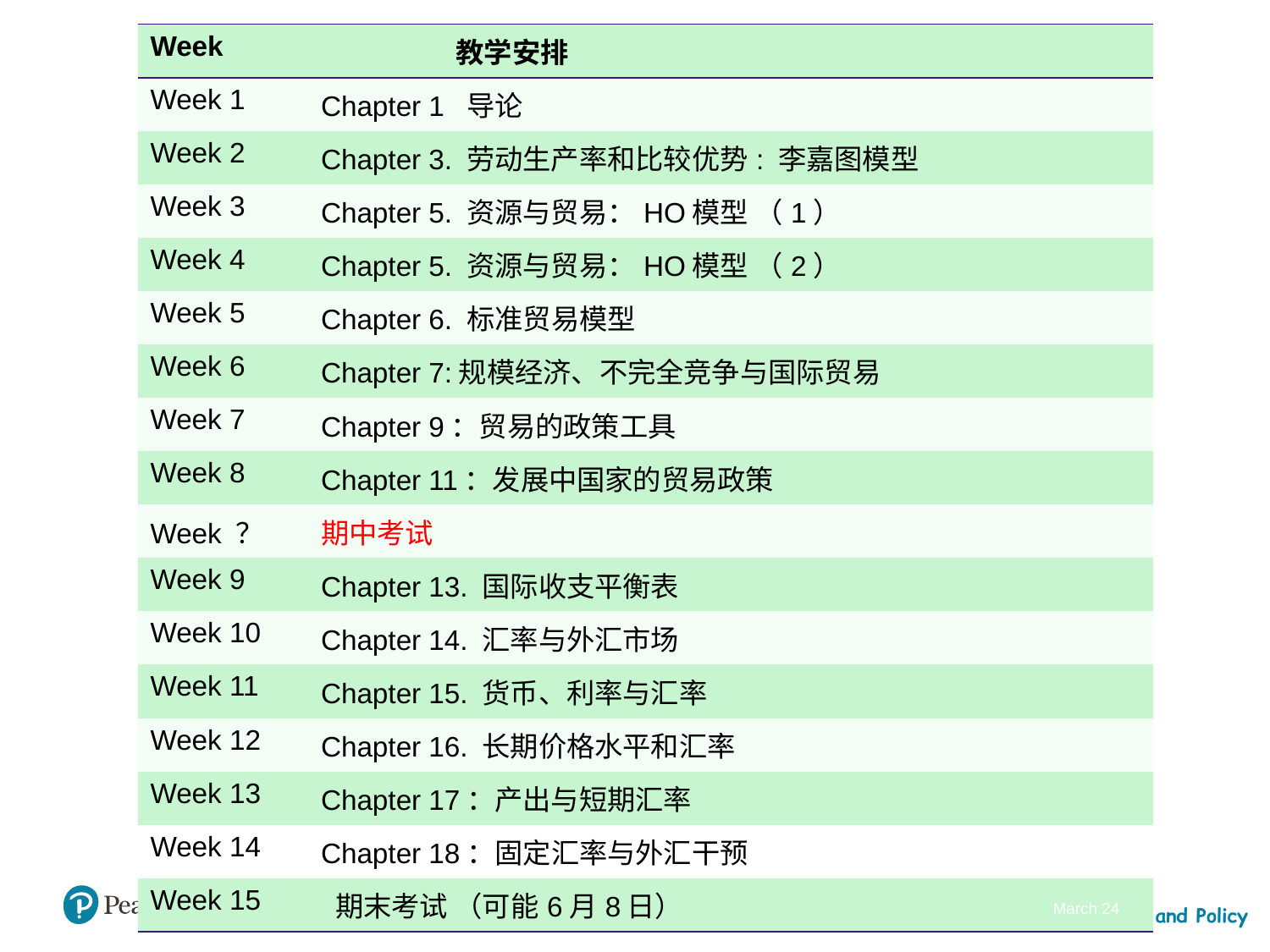

| Week | 教学安排 |
| --- | --- |
| Week 1 | Chapter 1 导论 |
| Week 2 | Chapter 3. 劳动生产率和比较优势: 李嘉图模型 |
| Week 3 | Chapter 5. 资源与贸易：HO模型 （1） |
| Week 4 | Chapter 5. 资源与贸易：HO模型 （2） |
| Week 5 | Chapter 6. 标准贸易模型 |
| Week 6 | Chapter 7:规模经济、不完全竞争与国际贸易 |
| Week 7 | Chapter 9：贸易的政策工具 |
| Week 8 | Chapter 11：发展中国家的贸易政策 |
| Week ？ | 期中考试 |
| Week 9 | Chapter 13. 国际收支平衡表 |
| Week 10 | Chapter 14. 汇率与外汇市场 |
| Week 11 | Chapter 15. 货币、利率与汇率 |
| Week 12 | Chapter 16. 长期价格水平和汇率 |
| Week 13 | Chapter 17：产出与短期汇率 |
| Week 14 | Chapter 18：固定汇率与外汇干预 |
| Week 15 | 期末考试 （可能6月8日） |
March 24